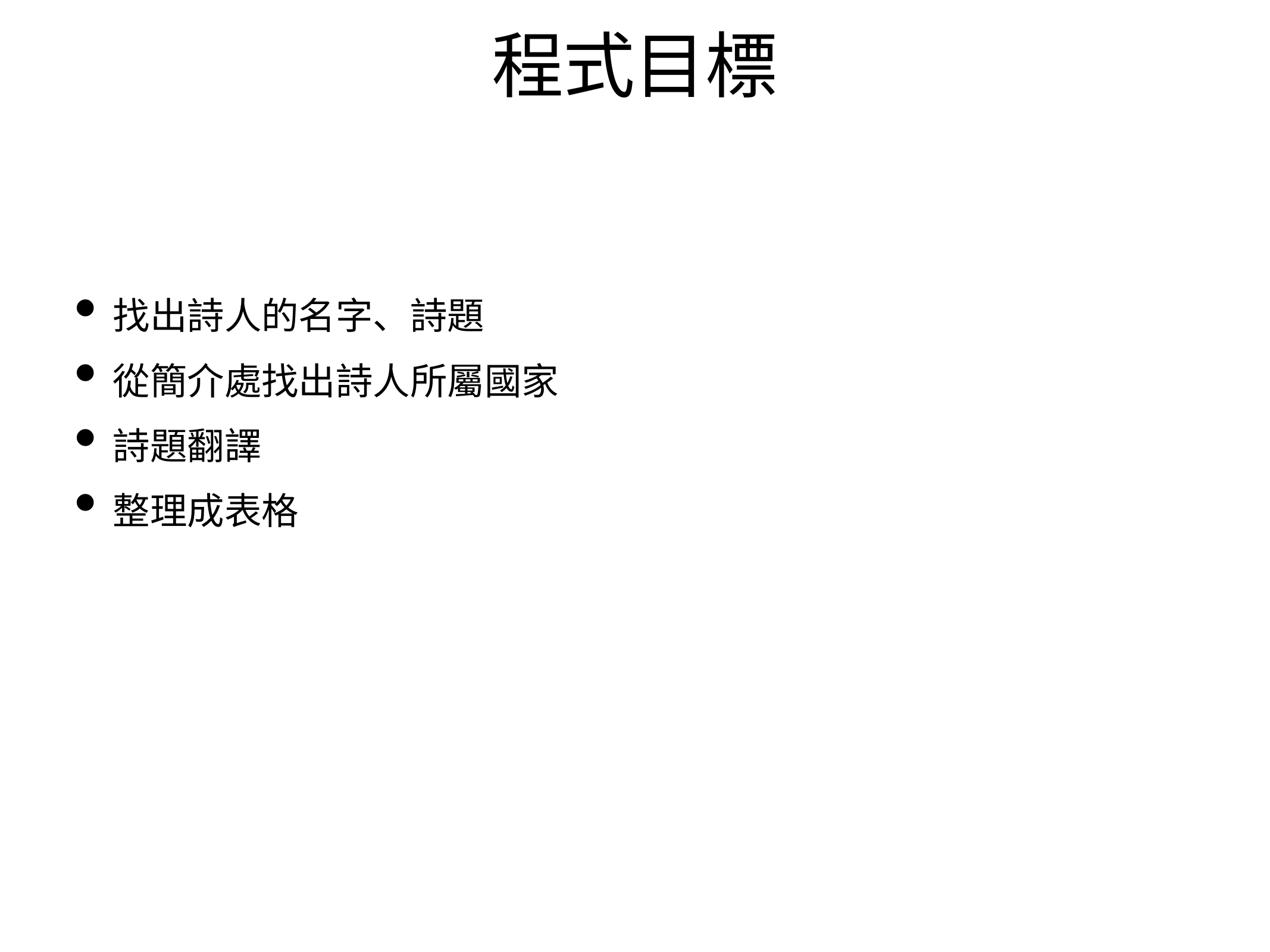

# 程式目標
找出詩人的名字、詩題
從簡介處找出詩人所屬國家
詩題翻譯
整理成表格